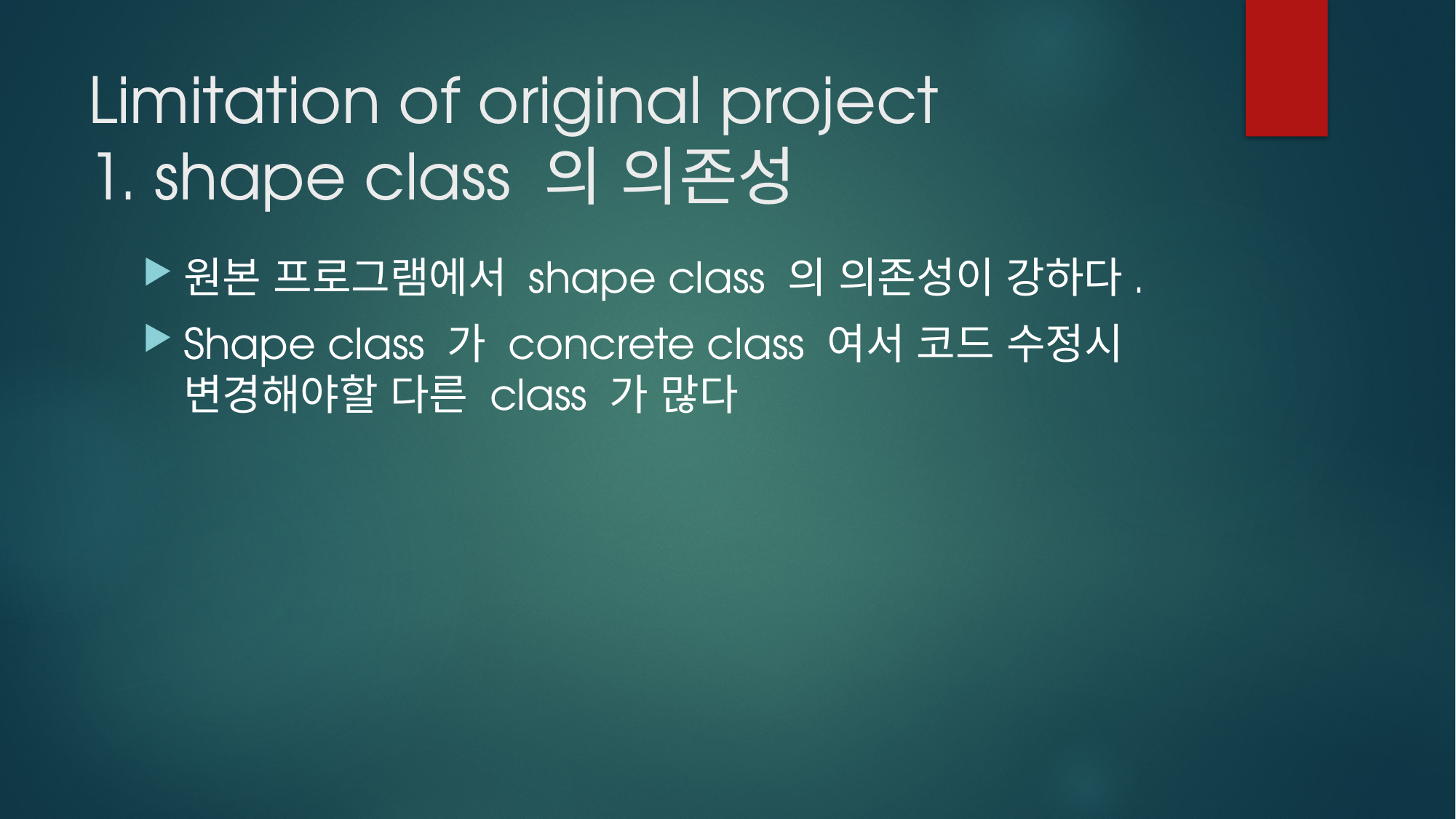

# Limitation of original project 1. shape class 의 의존성
원본 프로그램에서 shape class 의 의존성이 강하다.
Shape class 가 concrete class 여서 코드 수정시 변경해야할 다른 class 가 많다